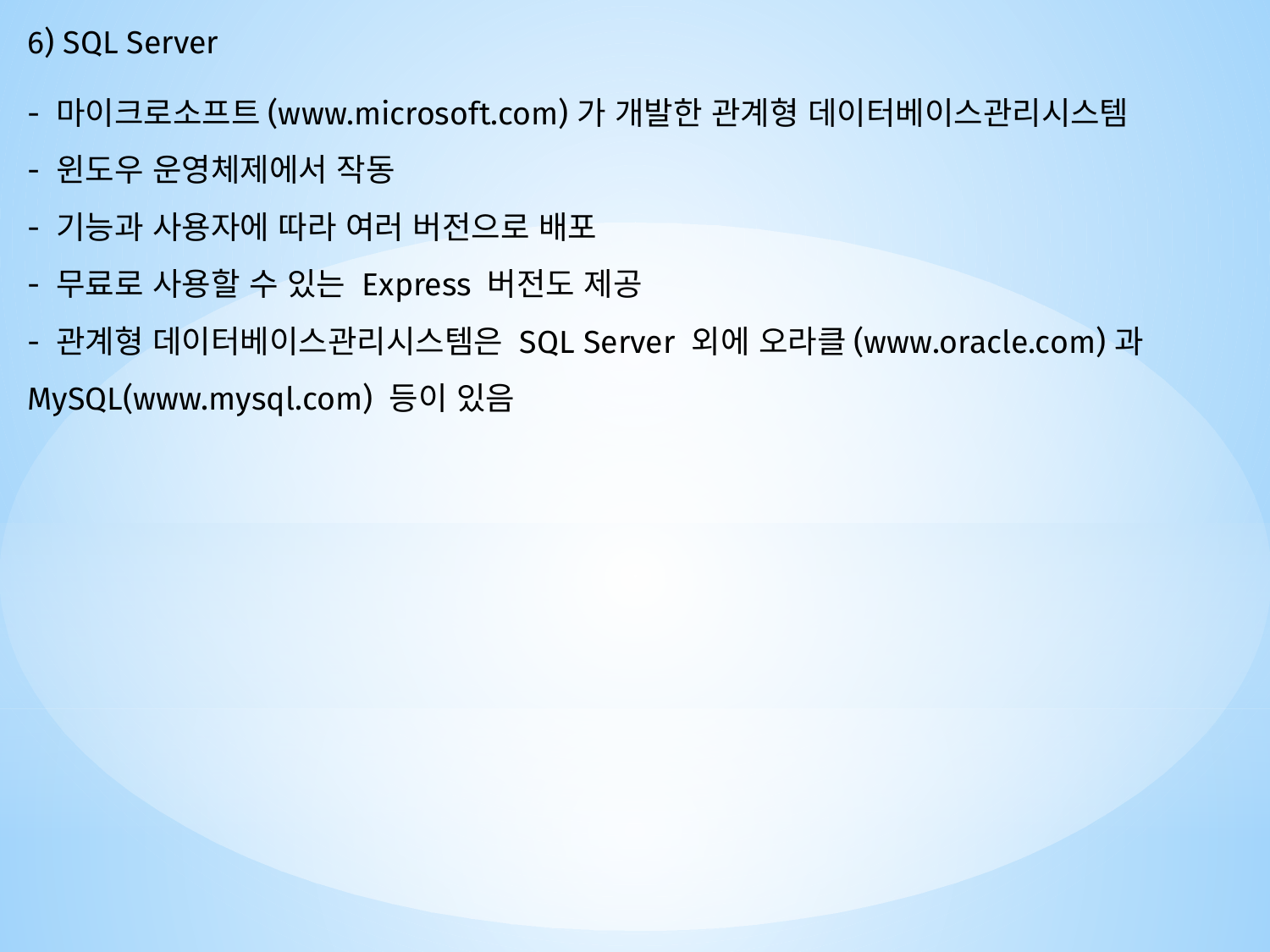

6) SQL Server
- 마이크로소프트(www.microsoft.com)가 개발한 관계형 데이터베이스관리시스템
- 윈도우 운영체제에서 작동
- 기능과 사용자에 따라 여러 버전으로 배포
- 무료로 사용할 수 있는 Express 버전도 제공
- 관계형 데이터베이스관리시스템은 SQL Server 외에 오라클(www.oracle.com)과 MySQL(www.mysql.com) 등이 있음